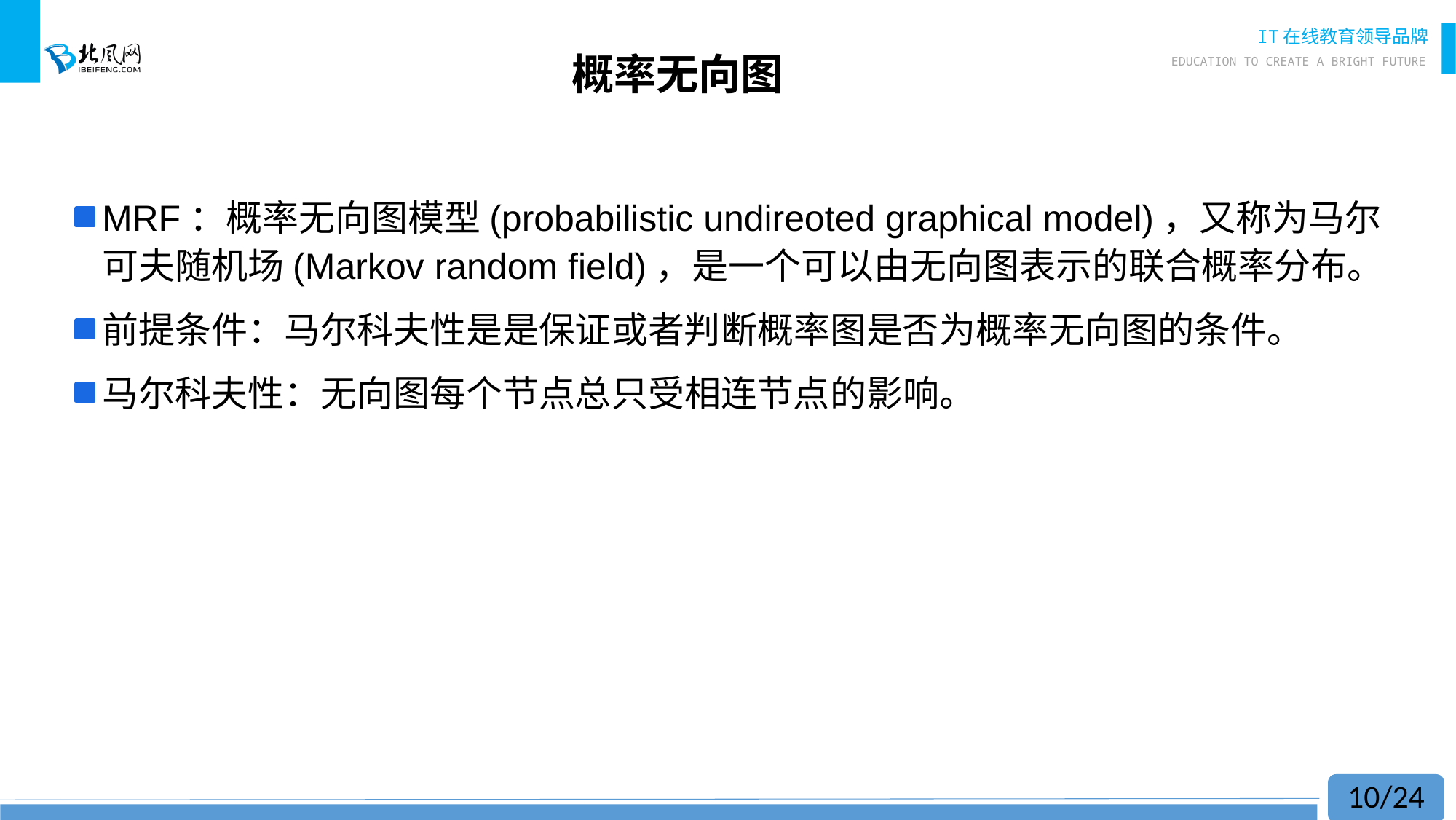

# 概率无向图
MRF：概率无向图模型(probabilistic undireoted graphical model)，又称为马尔可夫随机场(Markov random field)，是一个可以由无向图表示的联合概率分布。
前提条件：马尔科夫性是是保证或者判断概率图是否为概率无向图的条件。
马尔科夫性：无向图每个节点总只受相连节点的影响。